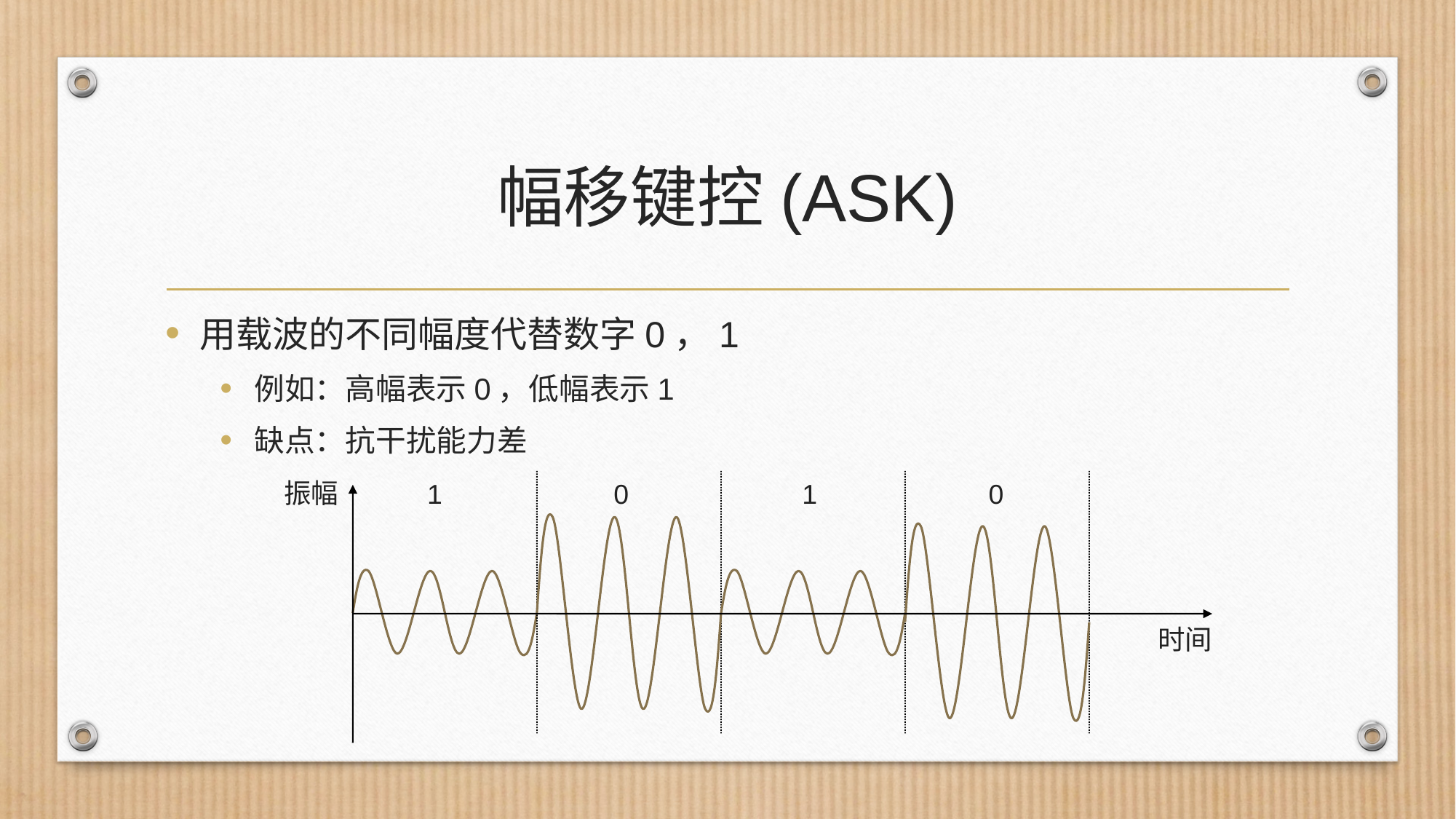

# 幅移键控(ASK)
用载波的不同幅度代替数字0，1
例如：高幅表示0，低幅表示1
缺点：抗干扰能力差

振幅
1
0
1
0

时间